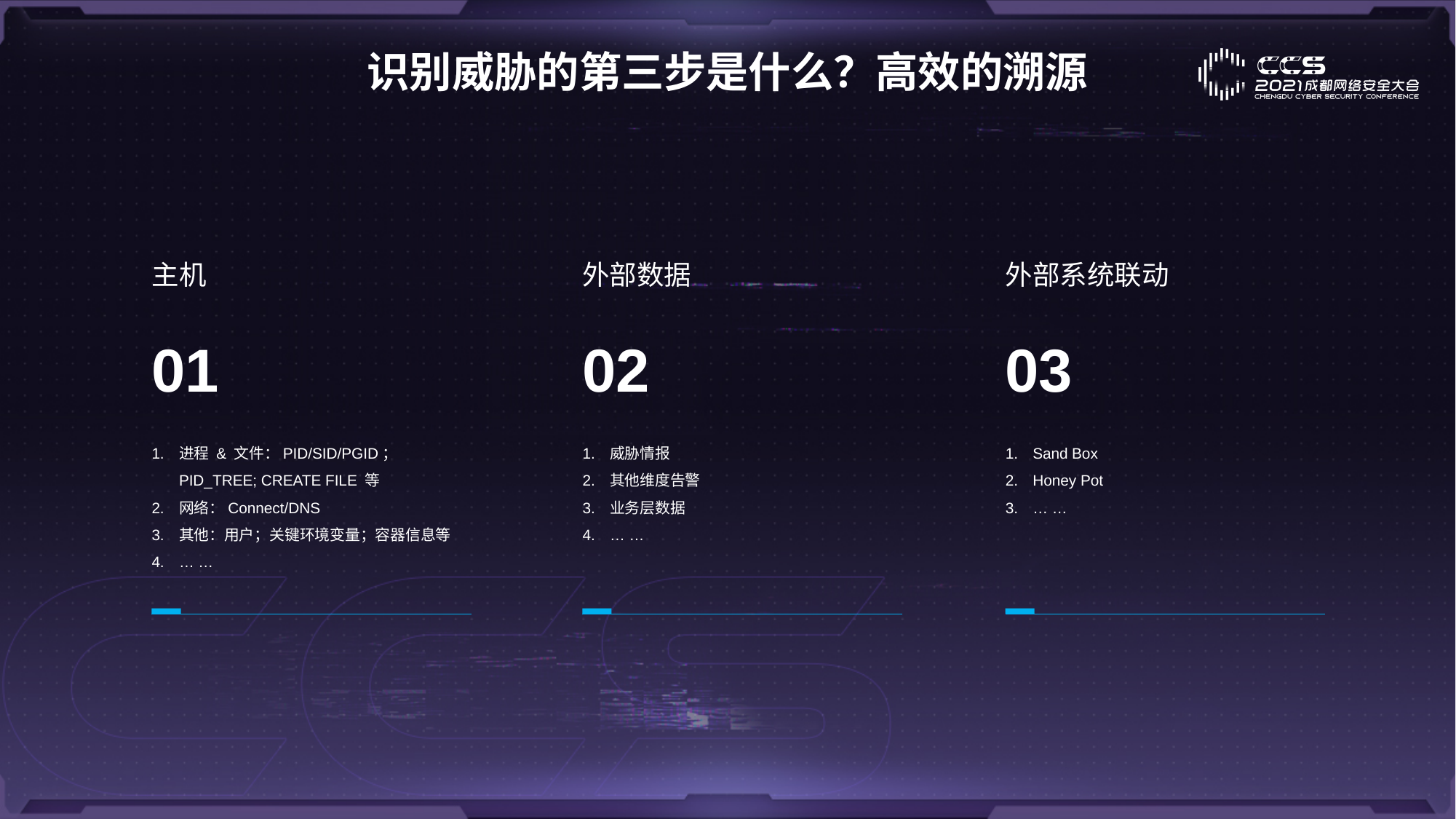

# 识别威胁的第三步是什么？高效的溯源
主机
01
进程 & 文件：PID/SID/PGID；PID_TREE; CREATE FILE 等
网络：Connect/DNS
其他：用户；关键环境变量；容器信息等
… …

外部数据
02
威胁情报
其他维度告警
业务层数据
… …

外部系统联动
03
Sand Box
Honey Pot
… …